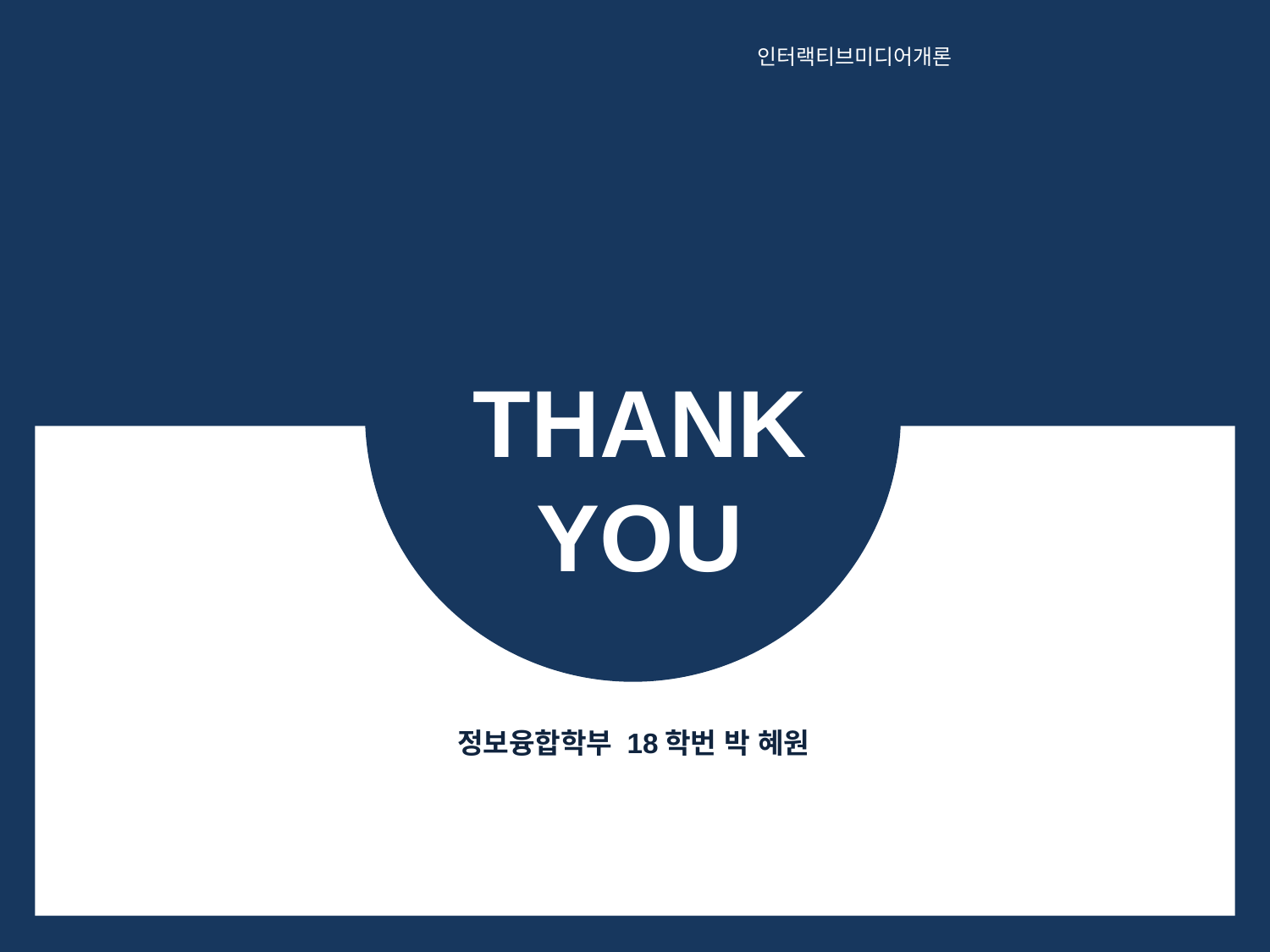

인터랙티브미디어개론

THANK
YOU

정보융합학부 18학번 박 혜원